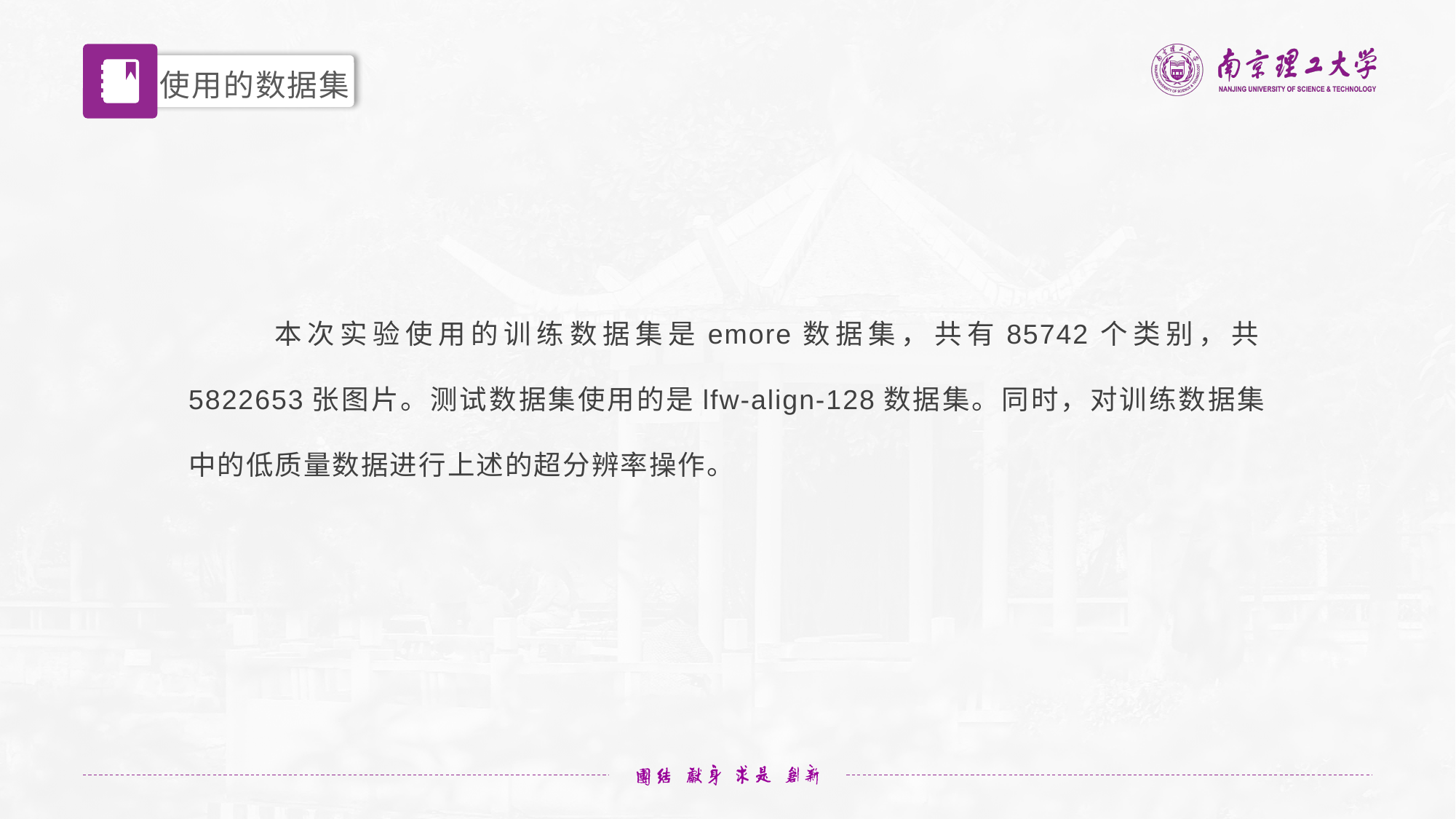

使用的数据集
本次实验使用的训练数据集是emore数据集，共有85742个类别，共5822653张图片。测试数据集使用的是lfw-align-128数据集。同时，对训练数据集中的低质量数据进行上述的超分辨率操作。